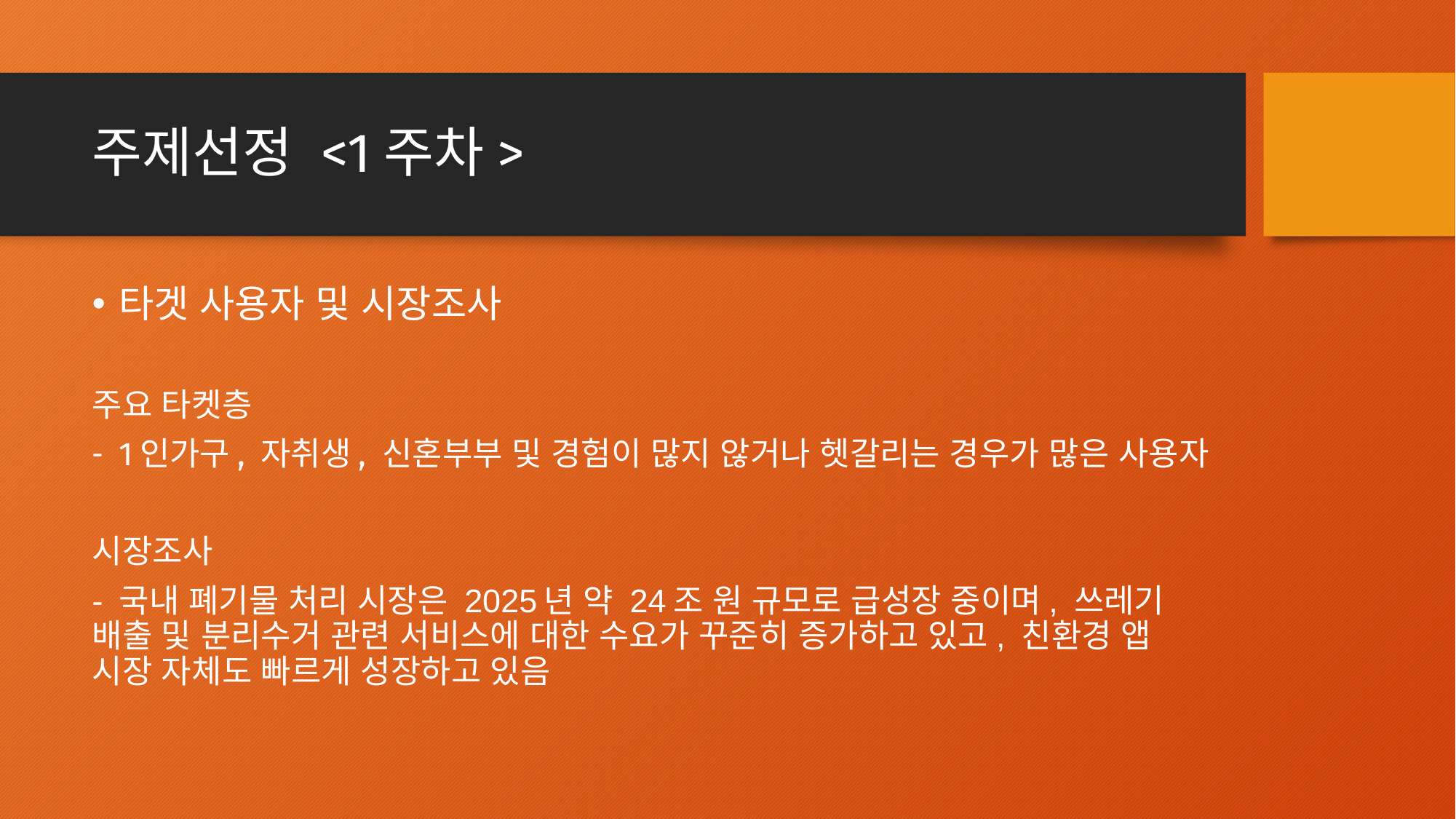

# 주제선정 <1주차>
타겟 사용자 및 시장조사

주요 타켓층
1인가구, 자취생, 신혼부부 및 경험이 많지 않거나 헷갈리는 경우가 많은 사용자

시장조사
- 국내 폐기물 처리 시장은 2025년 약 24조 원 규모로 급성장 중이며, 쓰레기 배출 및 분리수거 관련 서비스에 대한 수요가 꾸준히 증가하고 있고, 친환경 앱 시장 자체도 빠르게 성장하고 있음